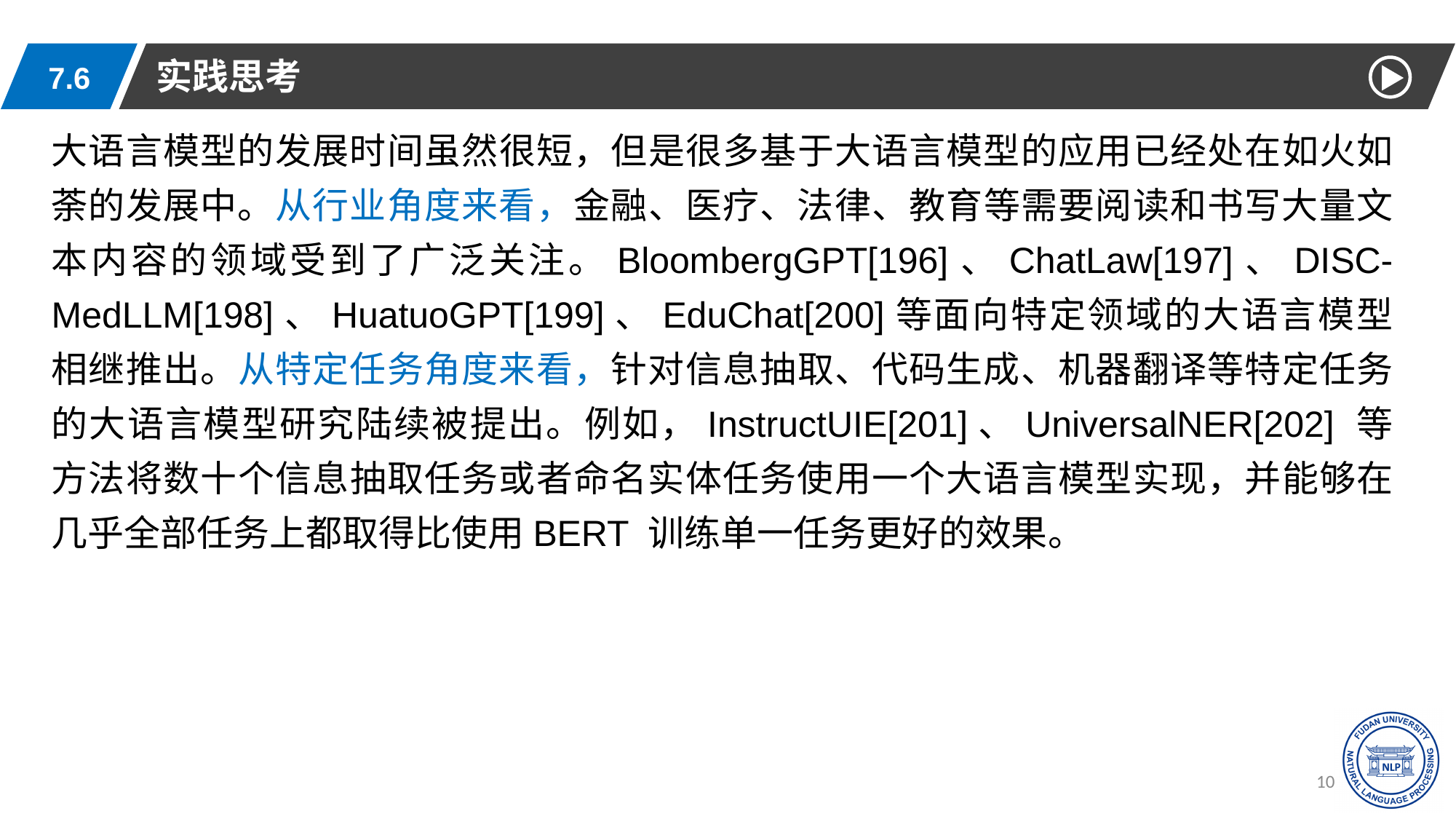

实践思考
7.6

大语言模型的发展时间虽然很短，但是很多基于大语言模型的应用已经处在如火如荼的发展中。从行业角度来看，金融、医疗、法律、教育等需要阅读和书写大量文本内容的领域受到了广泛关注。BloombergGPT[196]、ChatLaw[197]、DISC-MedLLM[198]、HuatuoGPT[199]、EduChat[200]等面向特定领域的大语言模型相继推出。从特定任务角度来看，针对信息抽取、代码生成、机器翻译等特定任务的大语言模型研究陆续被提出。例如，InstructUIE[201]、UniversalNER[202] 等方法将数十个信息抽取任务或者命名实体任务使用一个大语言模型实现，并能够在几乎全部任务上都取得比使用BERT 训练单一任务更好的效果。
103